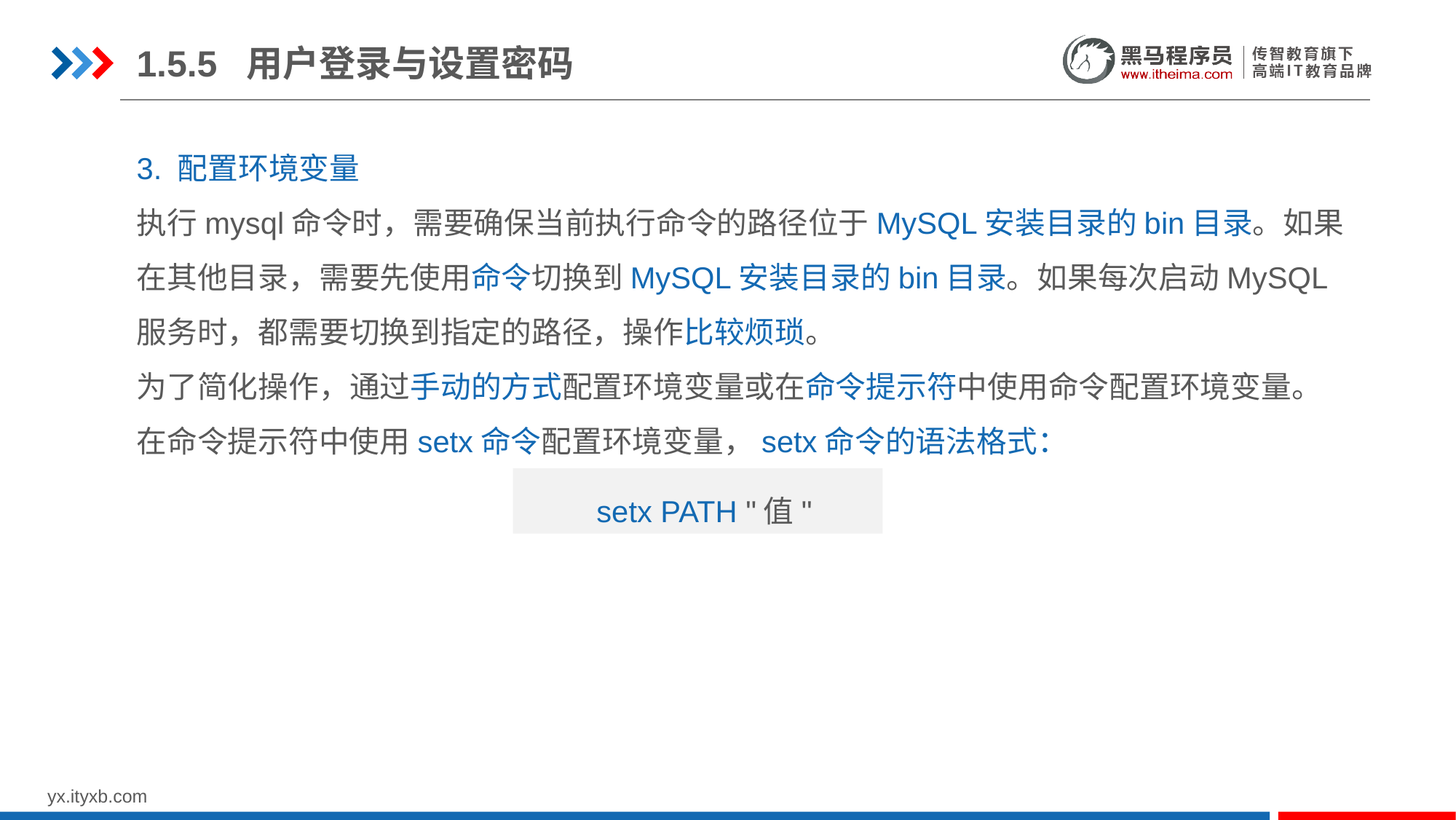

1.5.5  用户登录与设置密码
3. 配置环境变量
执行mysql命令时，需要确保当前执行命令的路径位于MySQL安装目录的bin目录。如果在其他目录，需要先使用命令切换到MySQL安装目录的bin目录。如果每次启动MySQL服务时，都需要切换到指定的路径，操作比较烦琐。
为了简化操作，通过手动的方式配置环境变量或在命令提示符中使用命令配置环境变量。
在命令提示符中使用setx命令配置环境变量，setx命令的语法格式：
setx PATH "值"